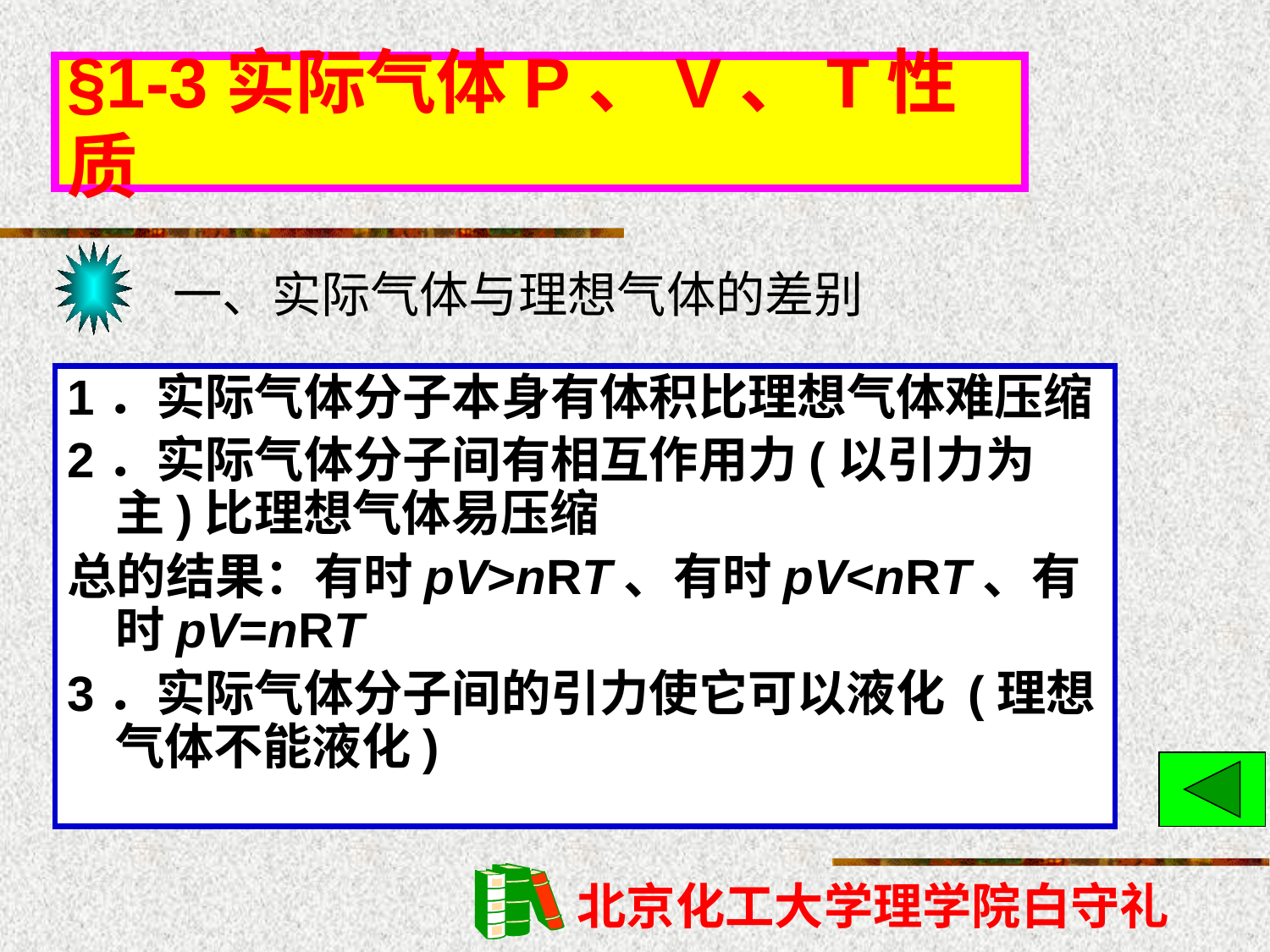

§1-3实际气体P、V、T性质

一、实际气体与理想气体的差别
1．实际气体分子本身有体积比理想气体难压缩
2．实际气体分子间有相互作用力(以引力为主)比理想气体易压缩
总的结果：有时pV>nRT、有时pV<nRT、有时pV=nRT
3．实际气体分子间的引力使它可以液化 (理想气体不能液化)